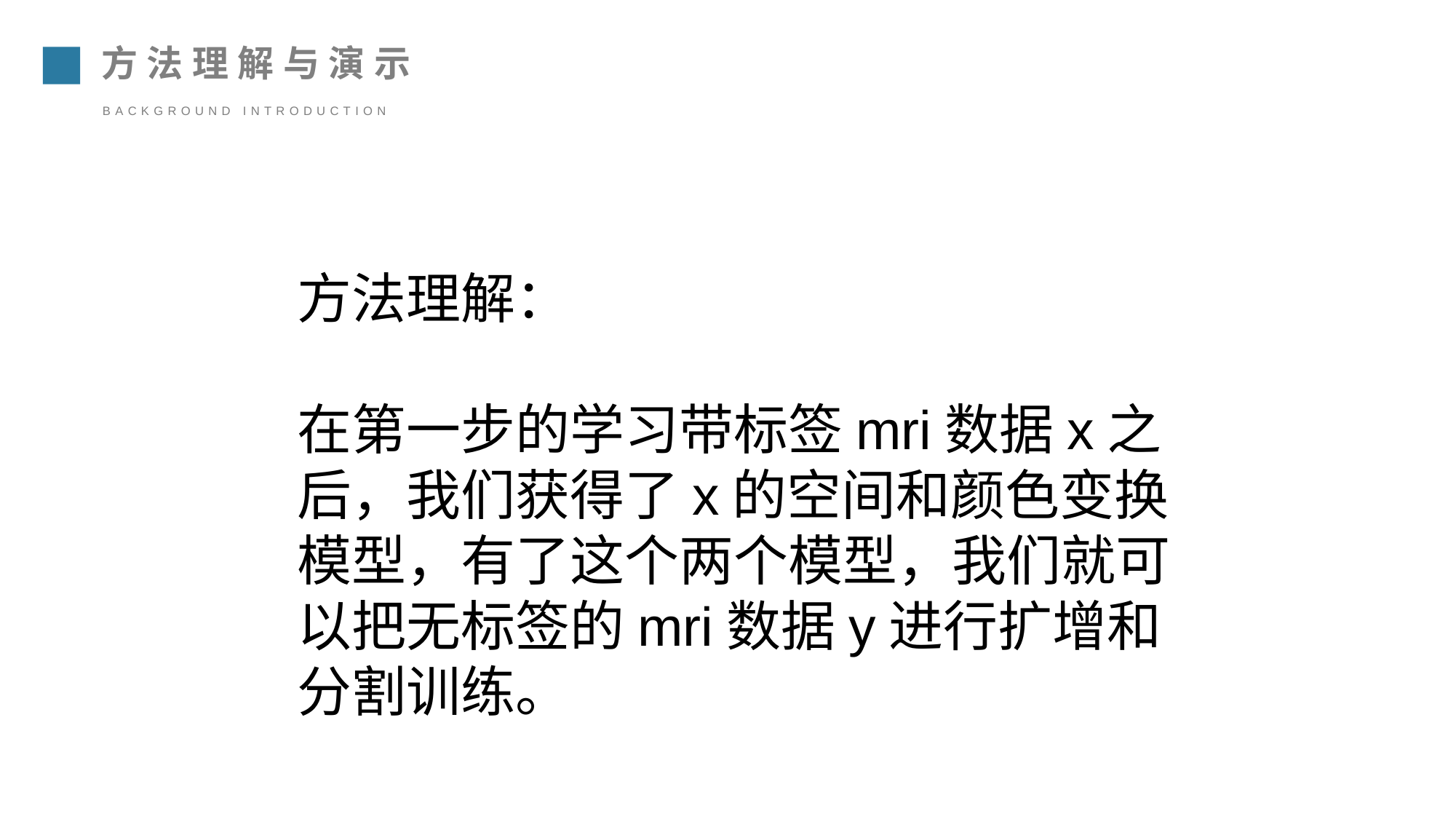

方法理解与演示
background introduction

方法理解：

在第一步的学习带标签mri数据x之后，我们获得了x的空间和颜色变换模型，有了这个两个模型，我们就可以把无标签的mri数据y进行扩增和分割训练。